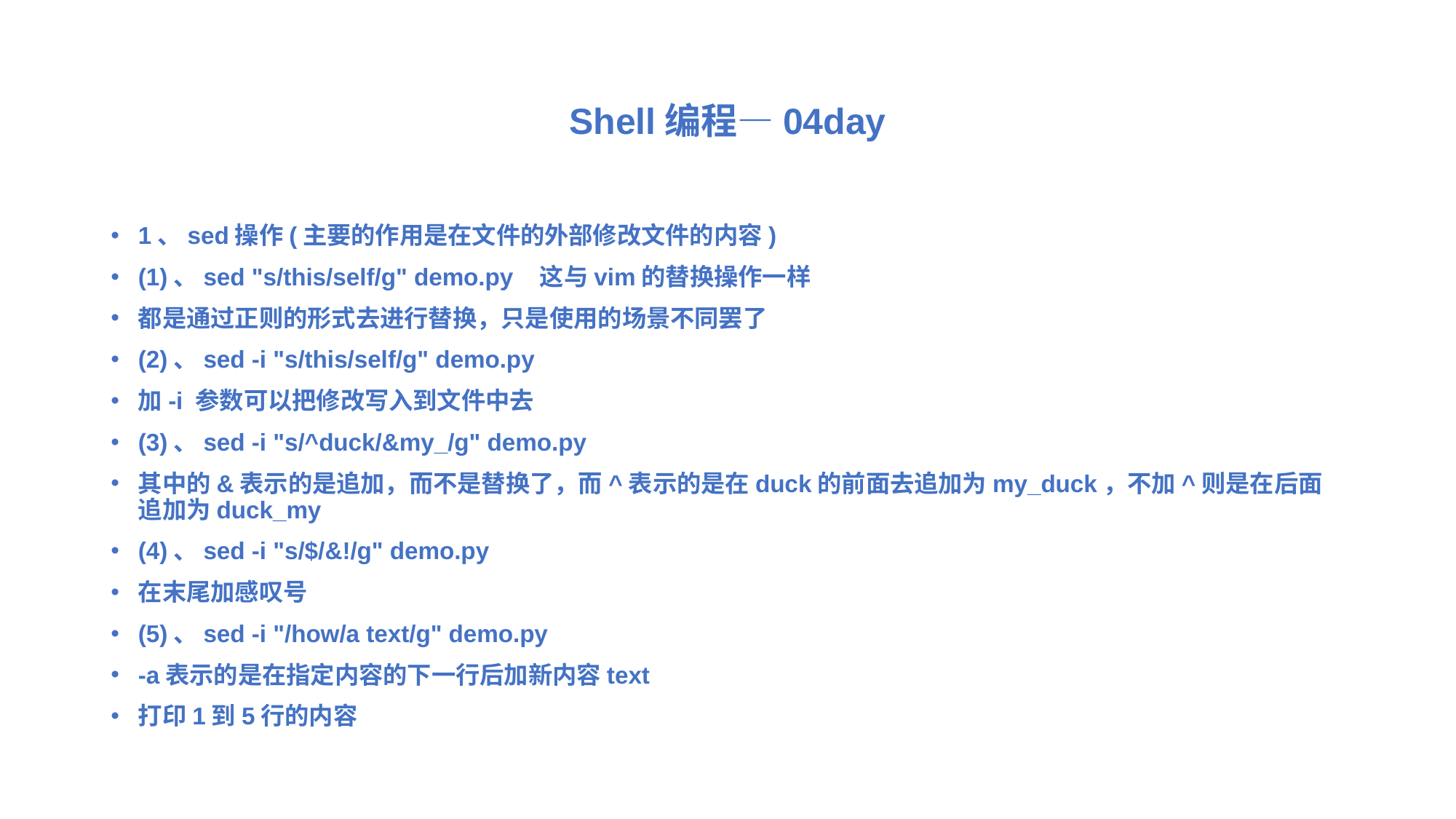

# Shell编程—04day
1、sed操作(主要的作用是在文件的外部修改文件的内容)
(1)、sed "s/this/self/g" demo.py   这与vim的替换操作一样
都是通过正则的形式去进行替换，只是使用的场景不同罢了
(2)、sed -i "s/this/self/g" demo.py
加-i 参数可以把修改写入到文件中去
(3)、sed -i "s/^duck/&my_/g" demo.py
其中的&表示的是追加，而不是替换了，而^表示的是在duck的前面去追加为my_duck，不加^则是在后面追加为duck_my
(4)、sed -i "s/$/&!/g" demo.py
在末尾加感叹号
(5)、sed -i "/how/a text/g" demo.py
-a表示的是在指定内容的下一行后加新内容text
打印1到5行的内容